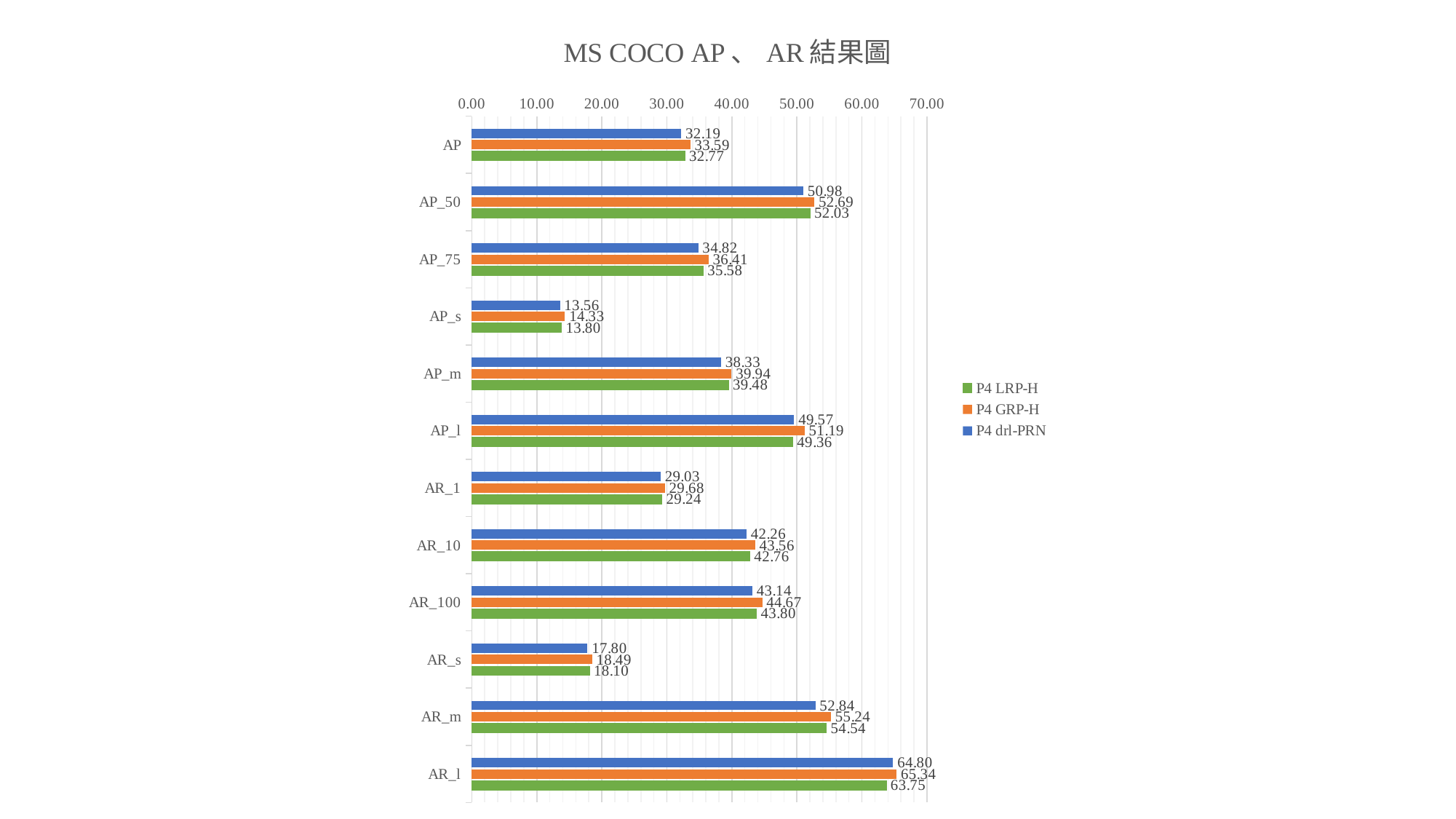

### Chart: MS COCO AP、AR結果圖

| Category | P4 | P4 | P4 |
|---|---|---|---|
| AP | 32.1887 | 33.5905 | 32.773799999999994 |
| AP_50 | 50.982499999999995 | 52.6853 | 52.0278 |
| AP_75 | 34.822900000000004 | 36.4082 | 35.577999999999996 |
| AP_s | 13.564200000000001 | 14.3324 | 13.7958 |
| AP_m | 38.3305 | 39.9446 | 39.4825 |
| AP_l | 49.569 | 51.1884 | 49.3611 |
| AR_1 | 29.029100000000003 | 29.6846 | 29.2356 |
| AR_10 | 42.2626 | 43.5638 | 42.76 |
| AR_100 | 43.1425 | 44.670100000000005 | 43.802400000000006 |
| AR_s | 17.7954 | 18.4851 | 18.0951 |
| AR_m | 52.837199999999996 | 55.2438 | 54.5443 |
| AR_l | 64.7997 | 65.3412 | 63.7522 |